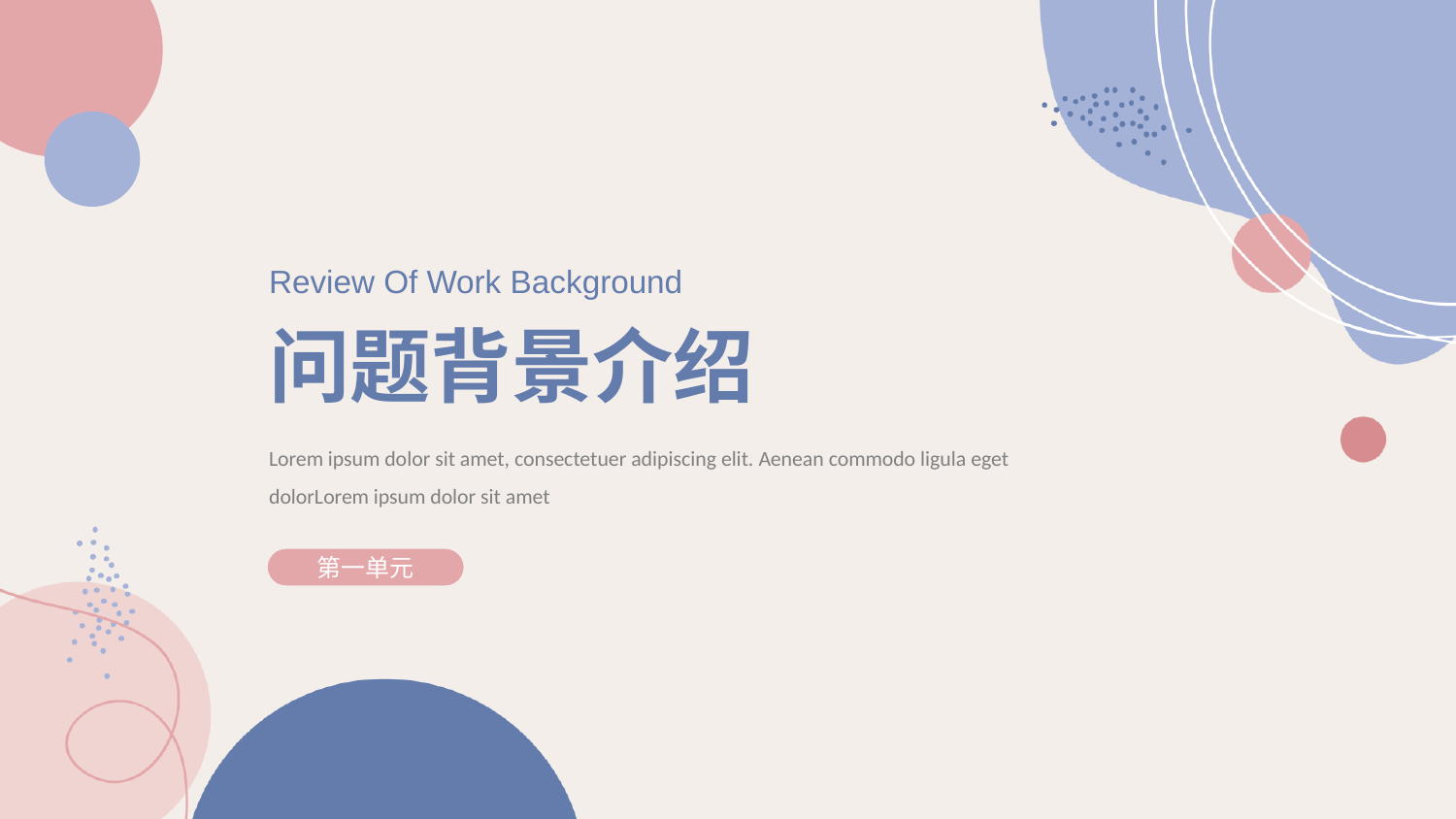

Review Of Work Background
问题背景介绍
Lorem ipsum dolor sit amet, consectetuer adipiscing elit. Aenean commodo ligula eget dolorLorem ipsum dolor sit amet
第一单元